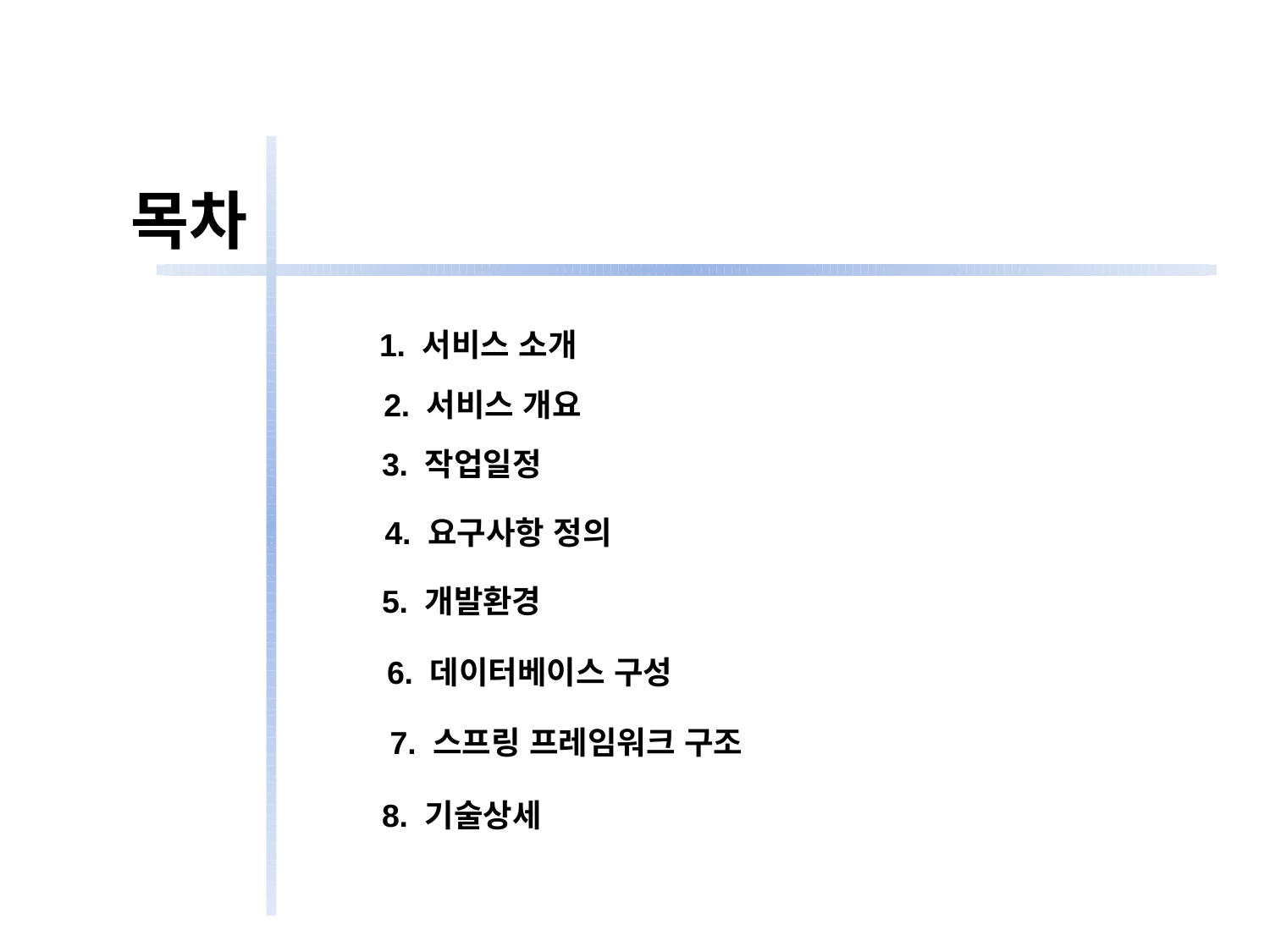

목차

1. 서비스 소개
2. 서비스 개요
3. 작업일정
4. 요구사항 정의
5. 개발환경
6. 데이터베이스 구성
7. 스프링 프레임워크 구조
8. 기술상세